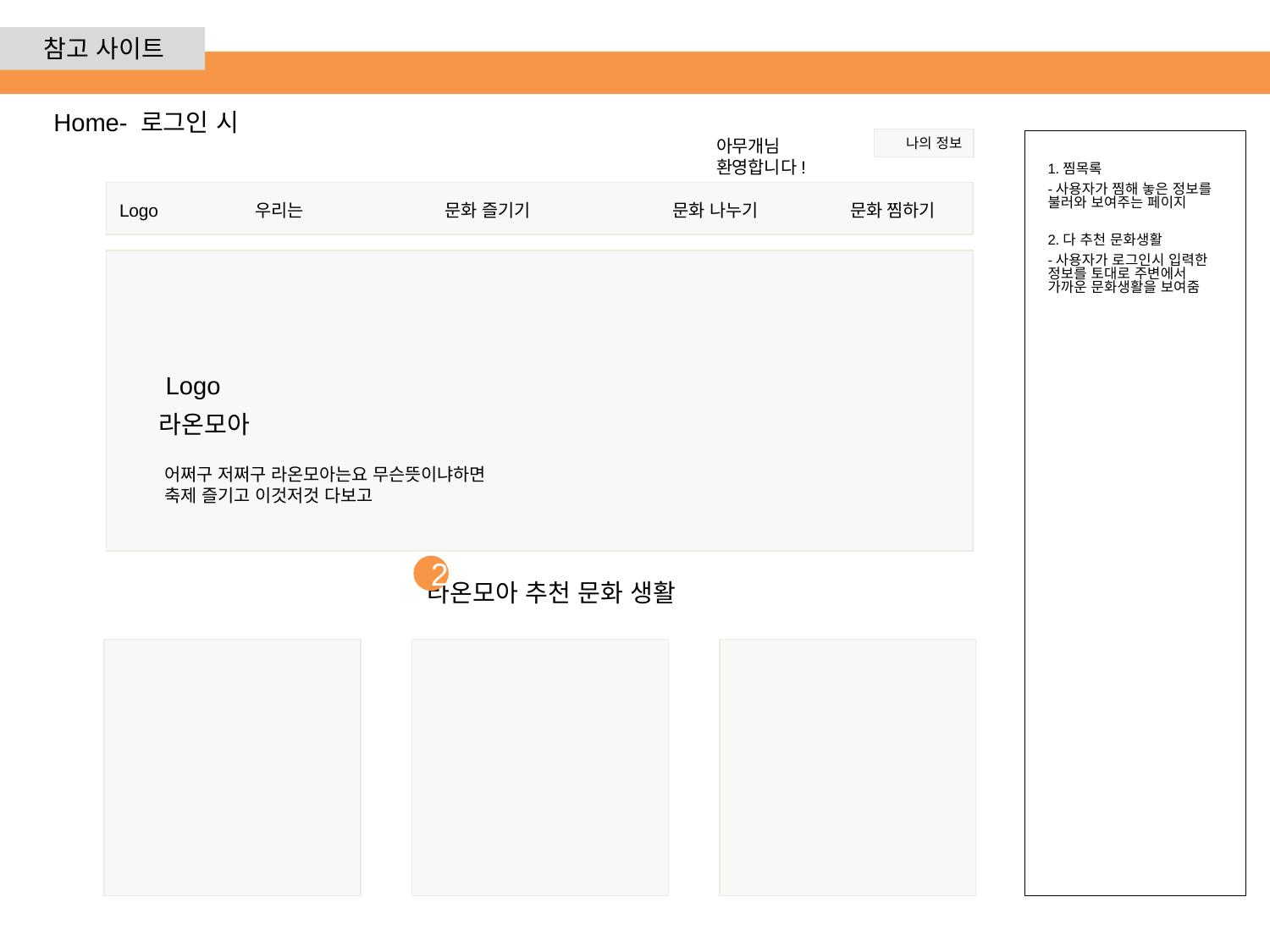

■ 쪽지관리
전체       ▼
검색어 입력
검색
전체 | 발송함 | 예약함
| □ | No. | 상태 | 구분 | 내용 | 대상 | 발송자 | 등록일 | 발송일 |
| --- | --- | --- | --- | --- | --- | --- | --- | --- |
| □ | 15 | 발송완료 | 자동발송 | [리얼공지] 테마배틀에 참가 완료되었습니다. | 12 | 관리자1 | 07.05.01 | 07.05.01 |
| □ | 14 | 발송예약 | 선택발송 | [리얼공지] 등록하신 자료가 불건전 자료로 분류되어… | 2 | 관리자1 | 07.05.01 | 07.05.02 |
| □ | 13 | 발송중 |  |  | 전체 |  |  |  |
| □ | 12 |  |  |  |  |  |  |  |
| □ | 11 |  |  |  |  |  |  |  |
| □ | 10 |  |  |  |  |  |  |  |
| □ | 9 |  |  |  |  |  |  |  |
| □ | 8 |  |  |  |  |  |  |  |
| □ | 7 |  |  |  |  |  |  |  |
| □ | 6 |  |  |  |  |  |  |  |
| □ | 5 |  |  |  |  |  |  |  |
| □ | 4 |  |  |  |  |  |  |  |
| □ | 3 |  |  |  |  |  |  |  |
| □ | 2 |  |  |  |  |  |  |  |
| □ | 1 |  |  |  |  |  |  |  |
8
삭제
7
쪽지발송
≪

≫

≪ 1 2 3 4 5 6 7 8 9 10 ≫

참고 사이트

Home- 로그인 시
아무개님 환영합니다!
Logo
우리는
문화 즐기기
문화 나누기
문화 찜하기

Logo
라온모아
어쩌구 저쩌구 라온모아는요 무슨뜻이냐하면
축제 즐기고 이것저것 다보고
2
라온모아 추천 문화 생활

    나의 정보

1.찜목록
-사용자가 찜해 놓은 정보를 불러와 보여주는 페이지
2.다 추천 문화생활
-사용자가 로그인시 입력한 정보를 토대로 주변에서 가까운 문화생활을 보여줌